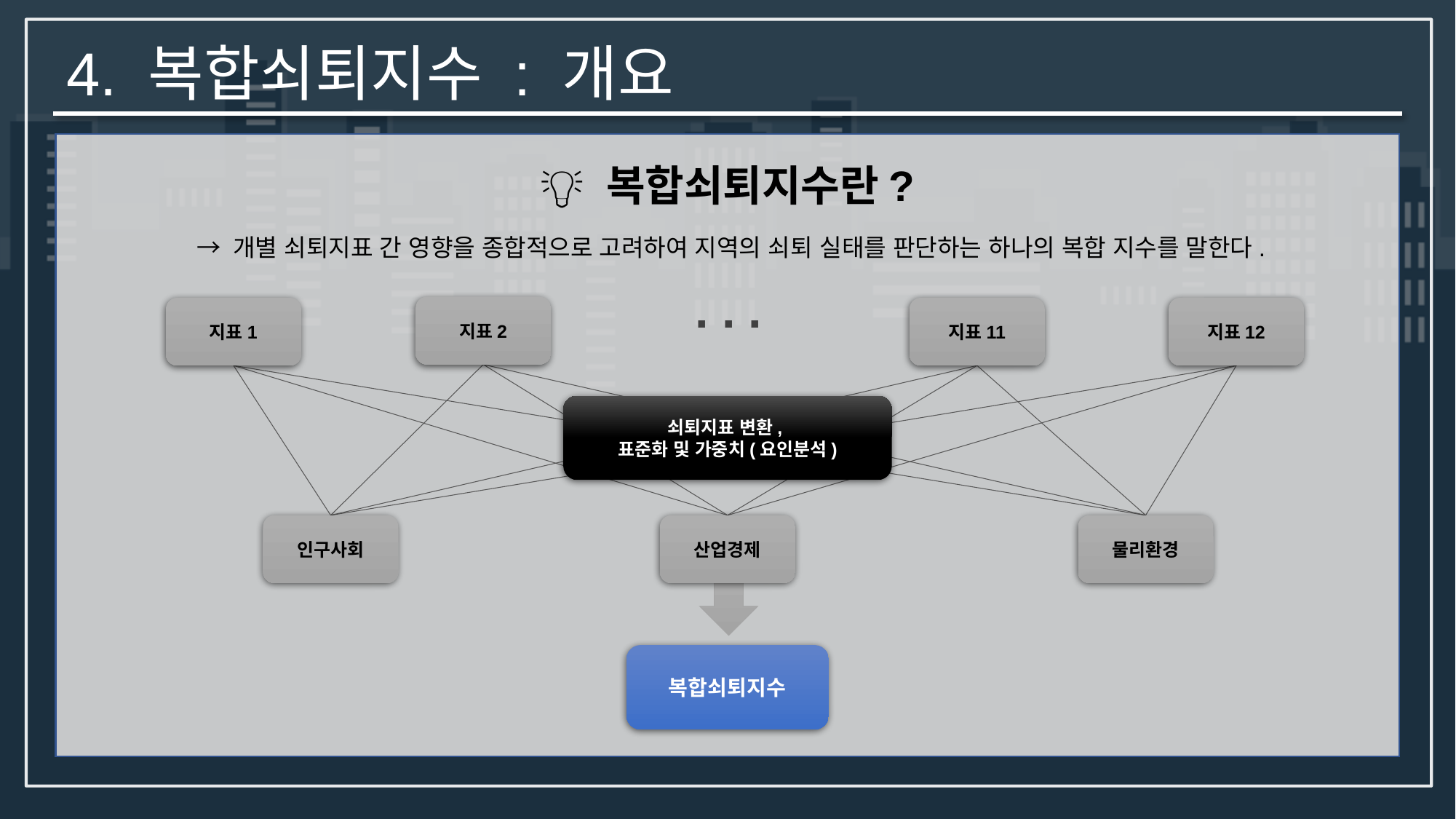

# 4. 복합쇠퇴지수 : 개요

💡 복합쇠퇴지수란?
→ 개별 쇠퇴지표 간 영향을 종합적으로 고려하여 지역의 쇠퇴 실태를 판단하는 하나의 복합 지수를 말한다.
. . .
지표2
지표1
지표11
지표12
쇠퇴지표 변환,
표준화 및 가중치(요인분석)
인구사회
산업경제
물리환경

복합쇠퇴지수